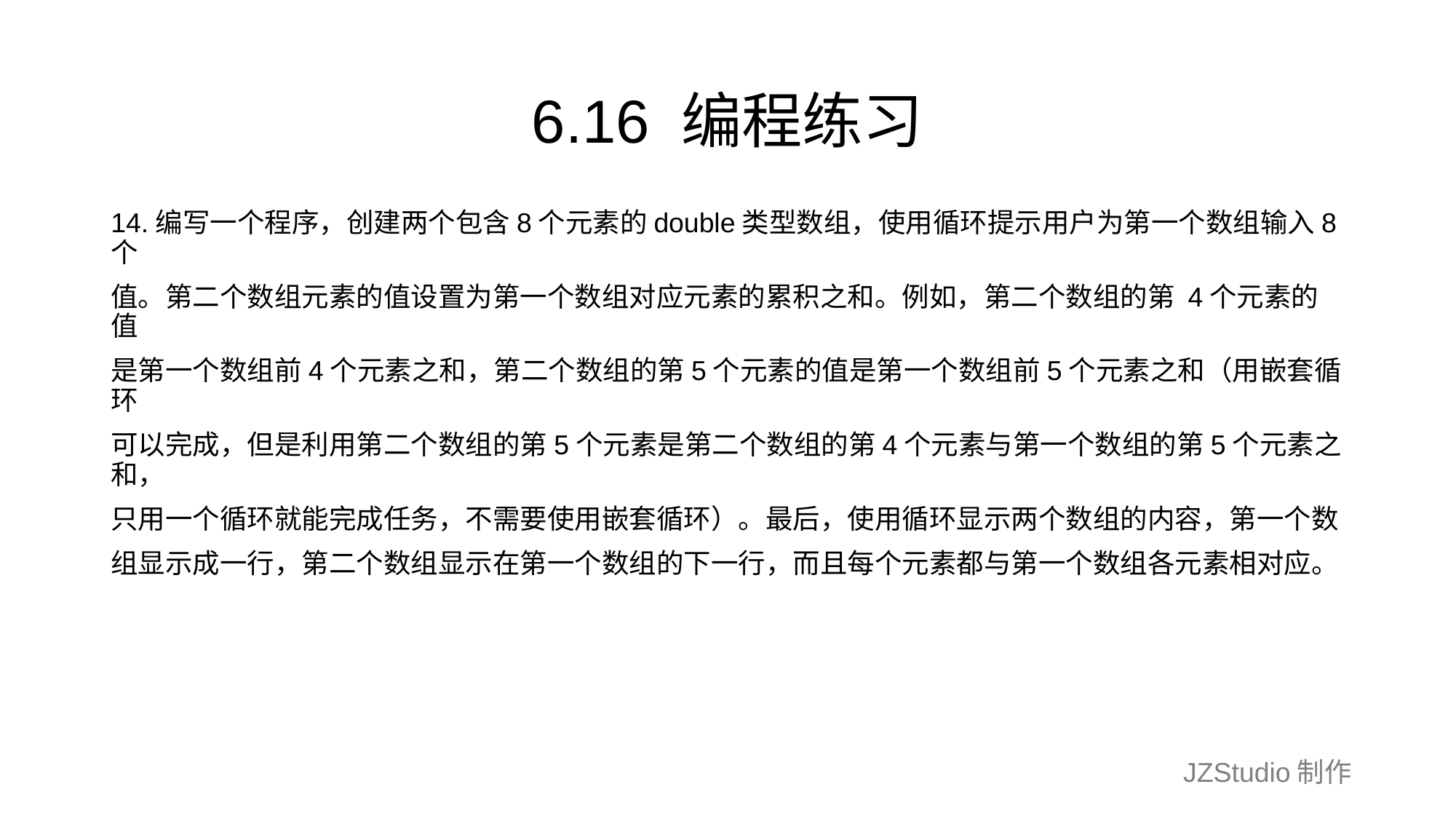

# 6.16 编程练习
14.编写一个程序，创建两个包含8个元素的double类型数组，使用循环提示用户为第一个数组输入8 个
值。第二个数组元素的值设置为第一个数组对应元素的累积之和。例如，第二个数组的第 4个元素的值
是第一个数组前4个元素之和，第二个数组的第5个元素的值是第一个数组前5个元素之和（用嵌套循环
可以完成，但是利用第二个数组的第5个元素是第二个数组的第4个元素与第一个数组的第5个元素之和，
只用一个循环就能完成任务，不需要使用嵌套循环）。最后，使用循环显示两个数组的内容，第一个数
组显示成一行，第二个数组显示在第一个数组的下一行，而且每个元素都与第一个数组各元素相对应。